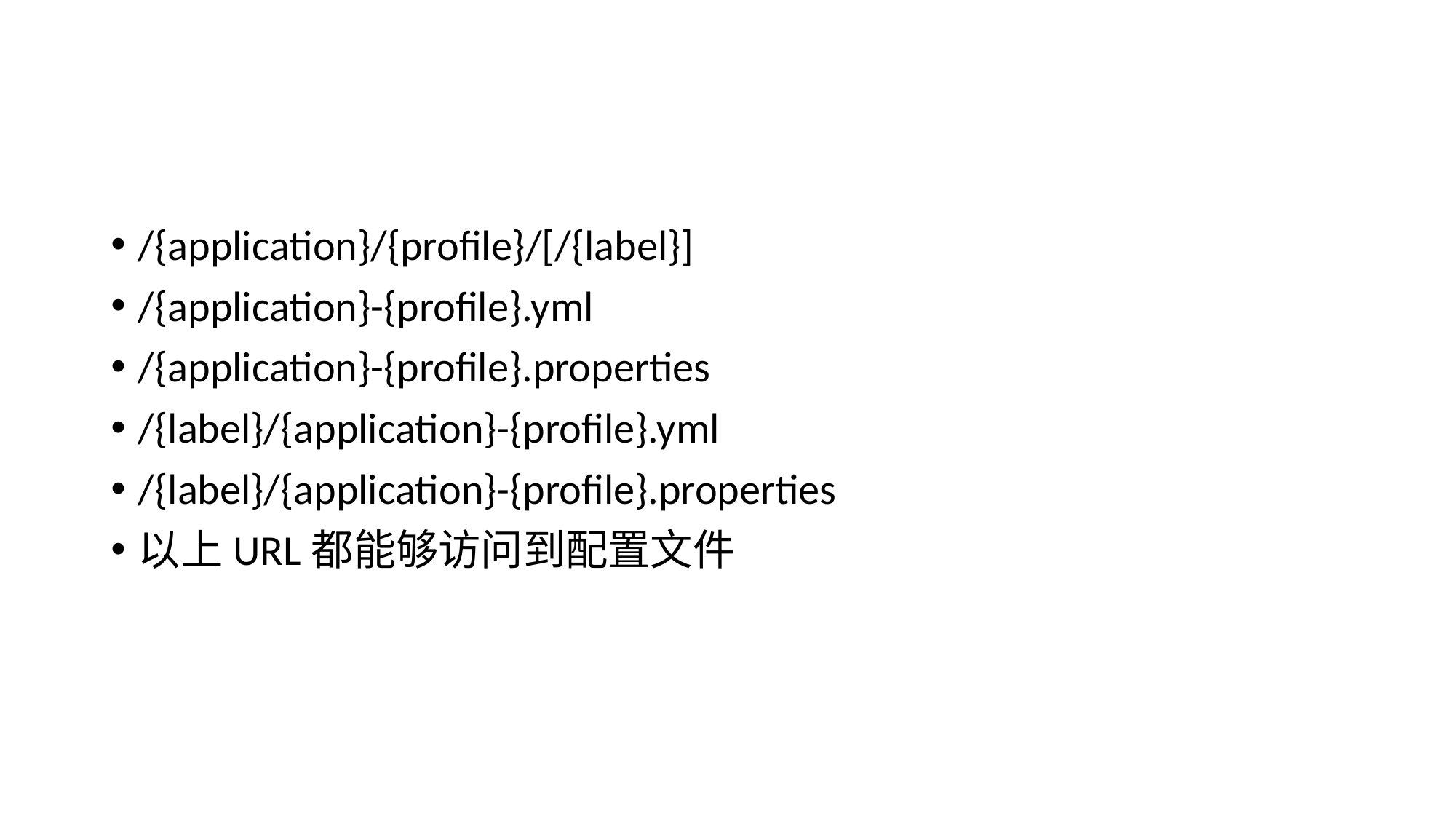

#
/{application}/{profile}/[/{label}]
/{application}-{profile}.yml
/{application}-{profile}.properties
/{label}/{application}-{profile}.yml
/{label}/{application}-{profile}.properties
以上URL都能够访问到配置文件